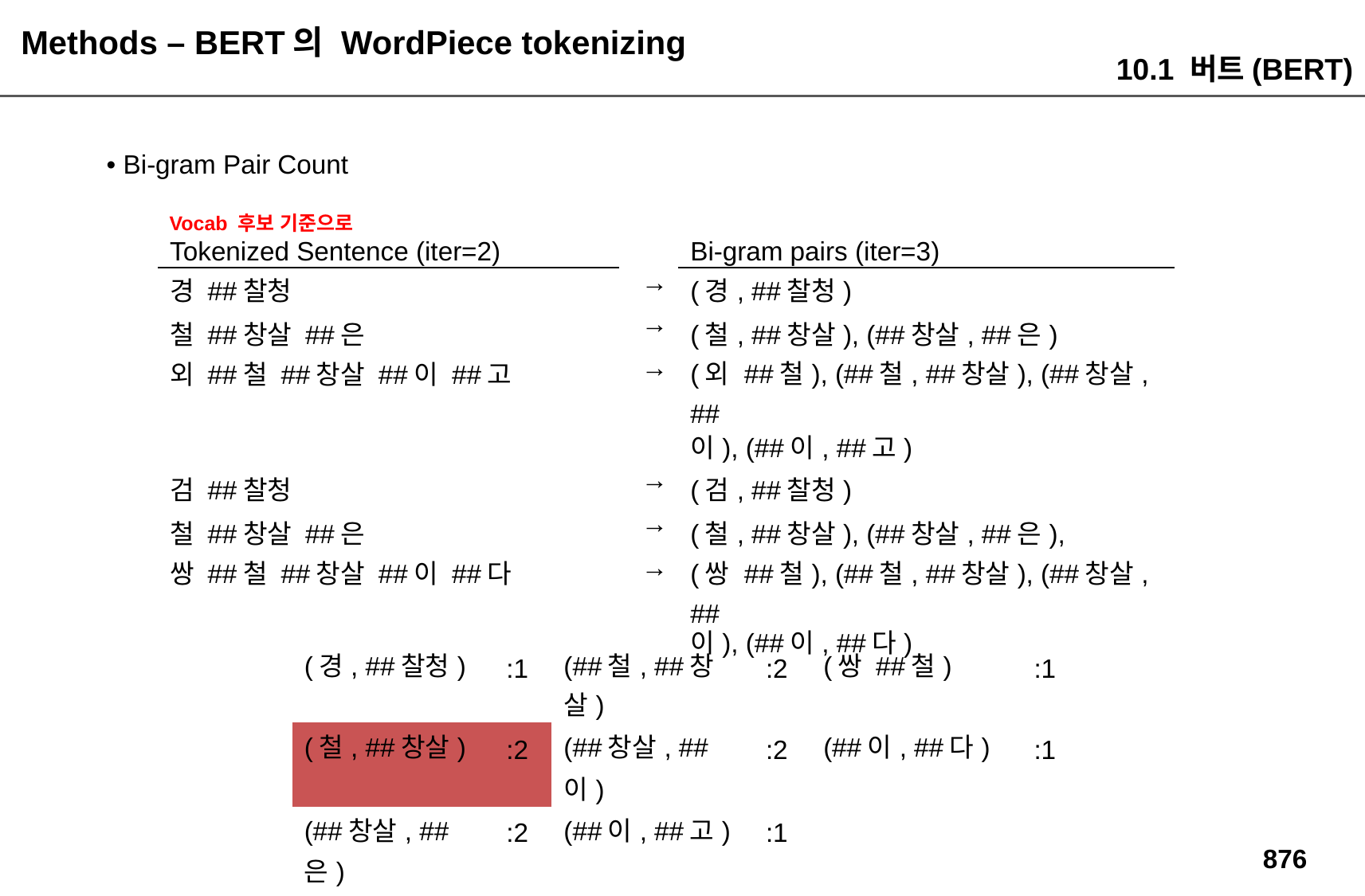

Methods – BERT의 WordPiece tokenizing
10.1 버트(BERT)
• Bi-gram Pair Count
Vocab 후보 기준으로
| Tokenized Sentence (iter=2) |  | Bi-gram pairs (iter=3) |
| --- | --- | --- |
| 경 ##찰청 | → | (경, ##찰청) |
| 철 ##창살 ##은 | → | (철, ##창살), (##창살, ##은) |
| 외 ##철 ##창살 ##이 ##고 | → | (외 ##철), (##철, ##창살), (##창살, ## 이), (##이, ##고) |
| 검 ##찰청 | → | (검, ##찰청) |
| 철 ##창살 ##은 | → | (철, ##창살), (##창살, ##은), |
| 쌍 ##철 ##창살 ##이 ##다 | → | (쌍 ##철), (##철, ##창살), (##창살, ## 이), (##이, ##다) |
| (경, ##찰청) | :1 | (##철, ##창살) | :2 | (쌍 ##철) | :1 |
| --- | --- | --- | --- | --- | --- |
| (철, ##창살) | :2 | (##창살, ##이) | :2 | (##이, ##다) | :1 |
| (##창살, ##은) | :2 | (##이, ##고) | :1 |  |  |
| (외 ##철) | :1 | (검, ##찰청) | :1 |  |  |